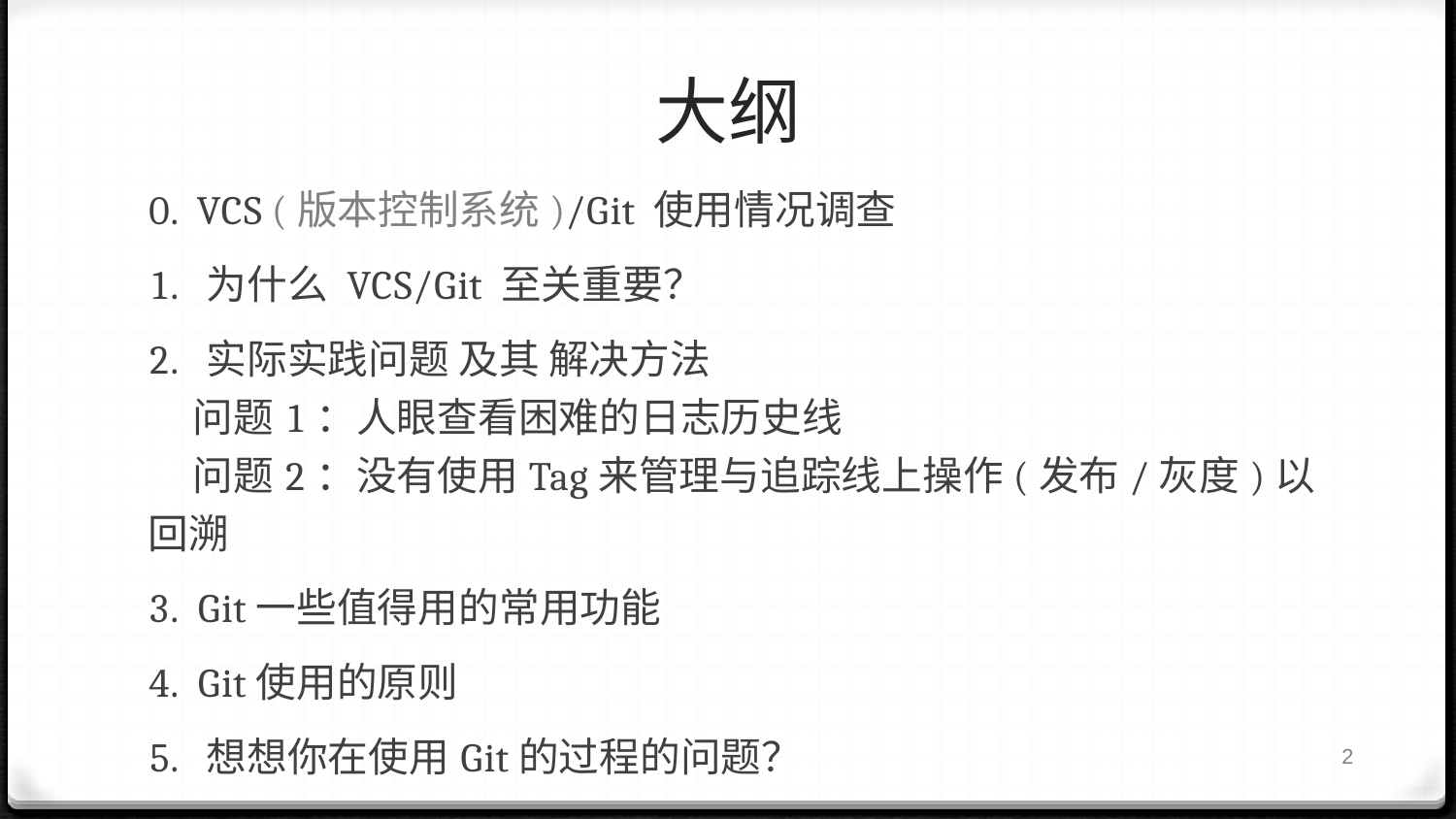

# 大纲
0.  VCS (版本控制系统)/Git 使用情况调查
1.  为什么 VCS/Git 至关重要？
2.  实际实践问题 及其 解决方法
     问题1：人眼查看困难的日志历史线
     问题2：没有使用Tag来管理与追踪线上操作(发布/灰度)以回溯
3.  Git一些值得用的常用功能
4.  Git使用的原则
5.  想想你在使用Git的过程的问题？
2